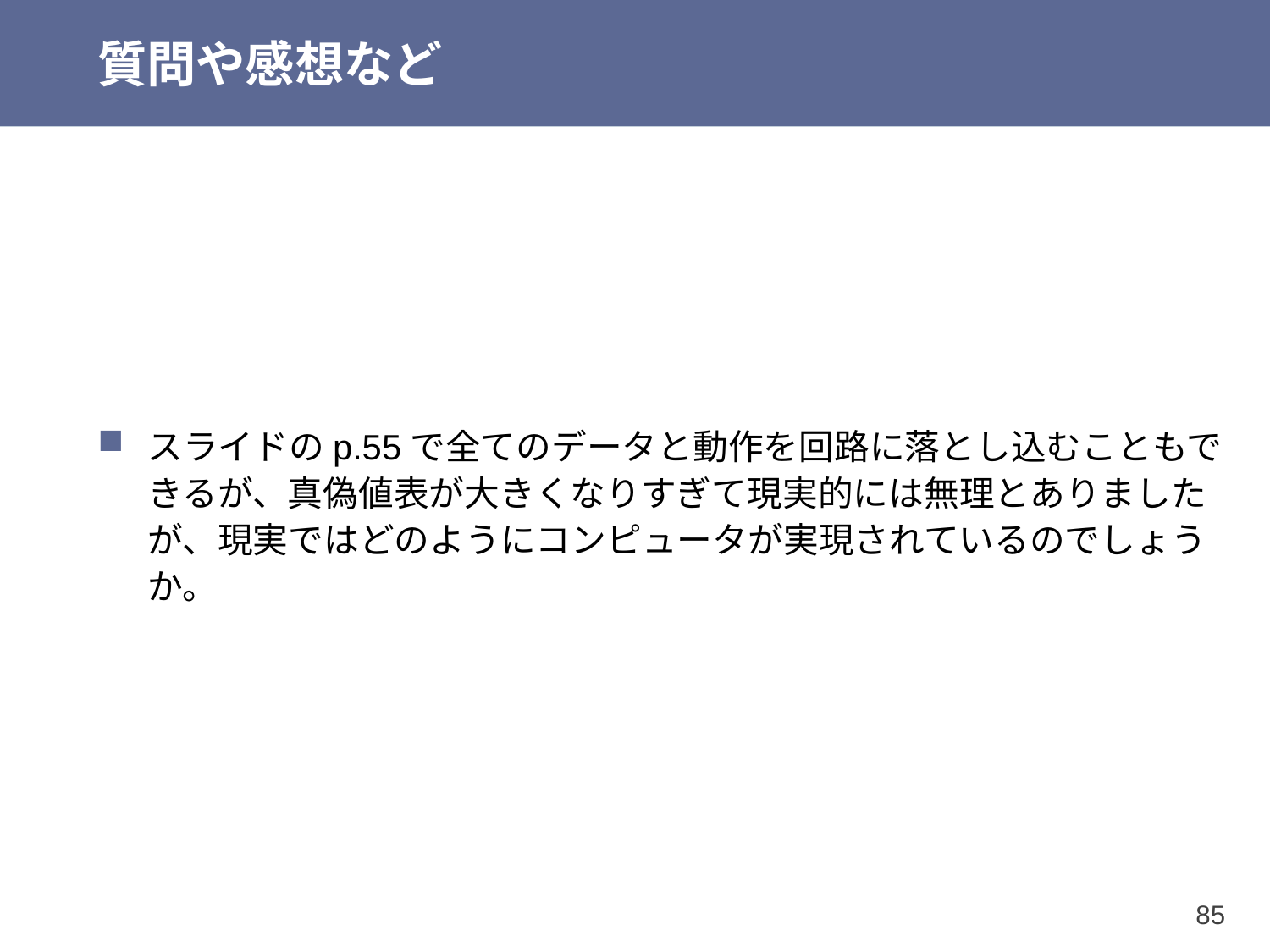

# 質問や感想など
スライドのp.55で全てのデータと動作を回路に落とし込むこともできるが、真偽値表が大きくなりすぎて現実的には無理とありましたが、現実ではどのようにコンピュータが実現されているのでしょうか。